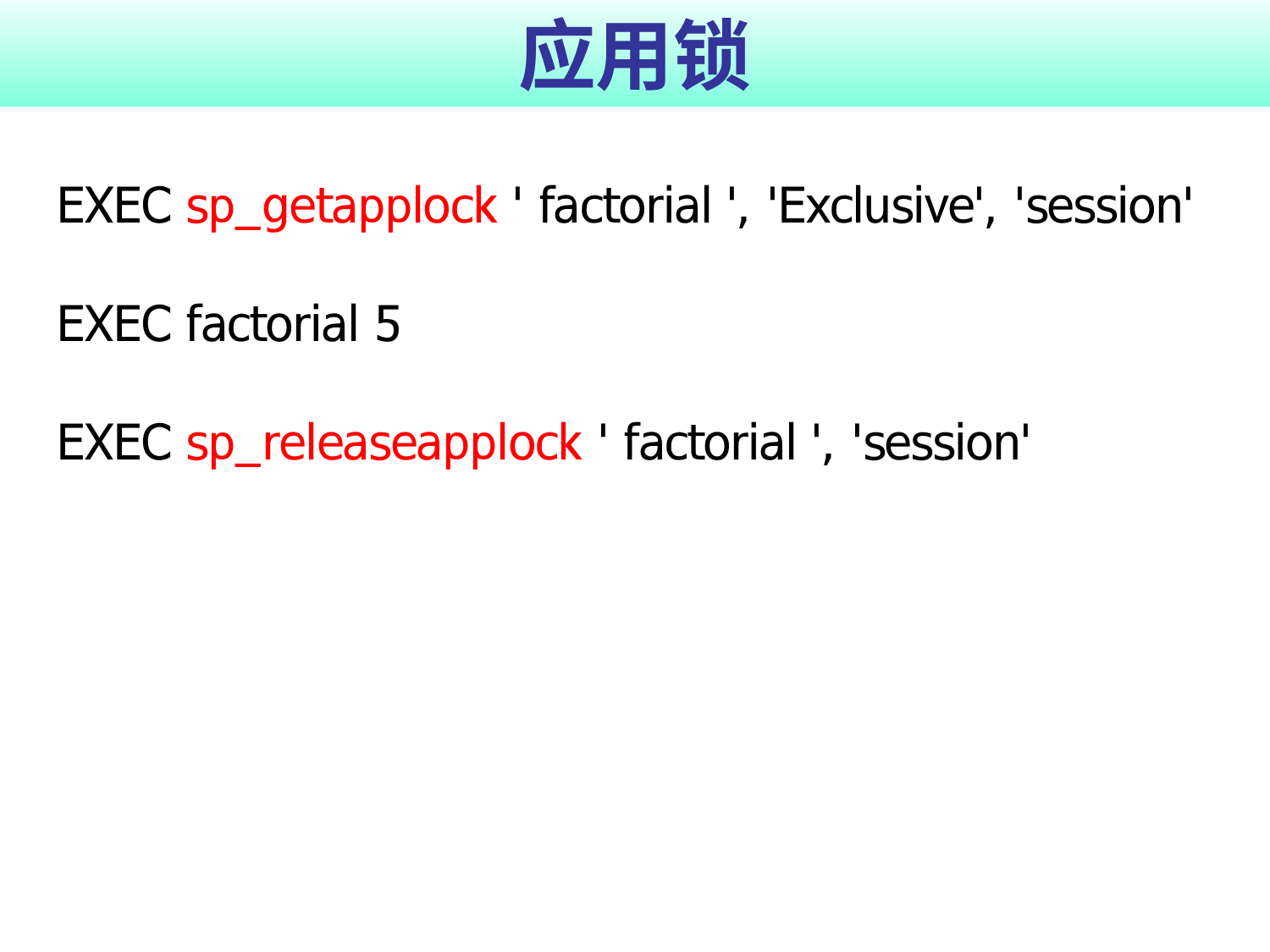

# 应用锁
EXEC sp_getapplock ' factorial ', 'Exclusive', 'session'

EXEC factorial 5

EXEC sp_releaseapplock ' factorial ', 'session'